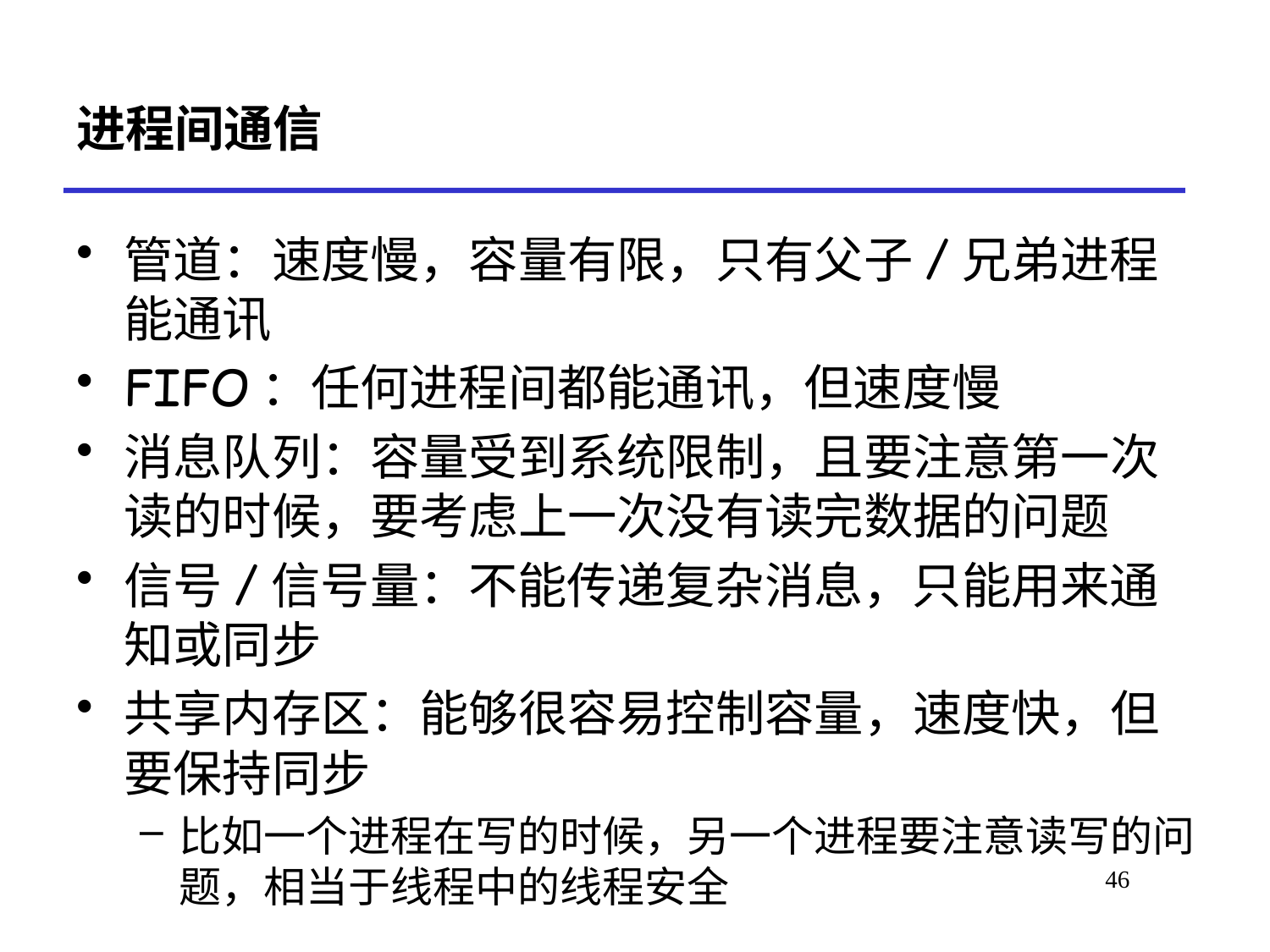

# 进程间通信
管道：速度慢，容量有限，只有父子/兄弟进程能通讯
FIFO：任何进程间都能通讯，但速度慢
消息队列：容量受到系统限制，且要注意第一次读的时候，要考虑上一次没有读完数据的问题
信号/信号量：不能传递复杂消息，只能用来通知或同步
共享内存区：能够很容易控制容量，速度快，但要保持同步
比如一个进程在写的时候，另一个进程要注意读写的问题，相当于线程中的线程安全
46